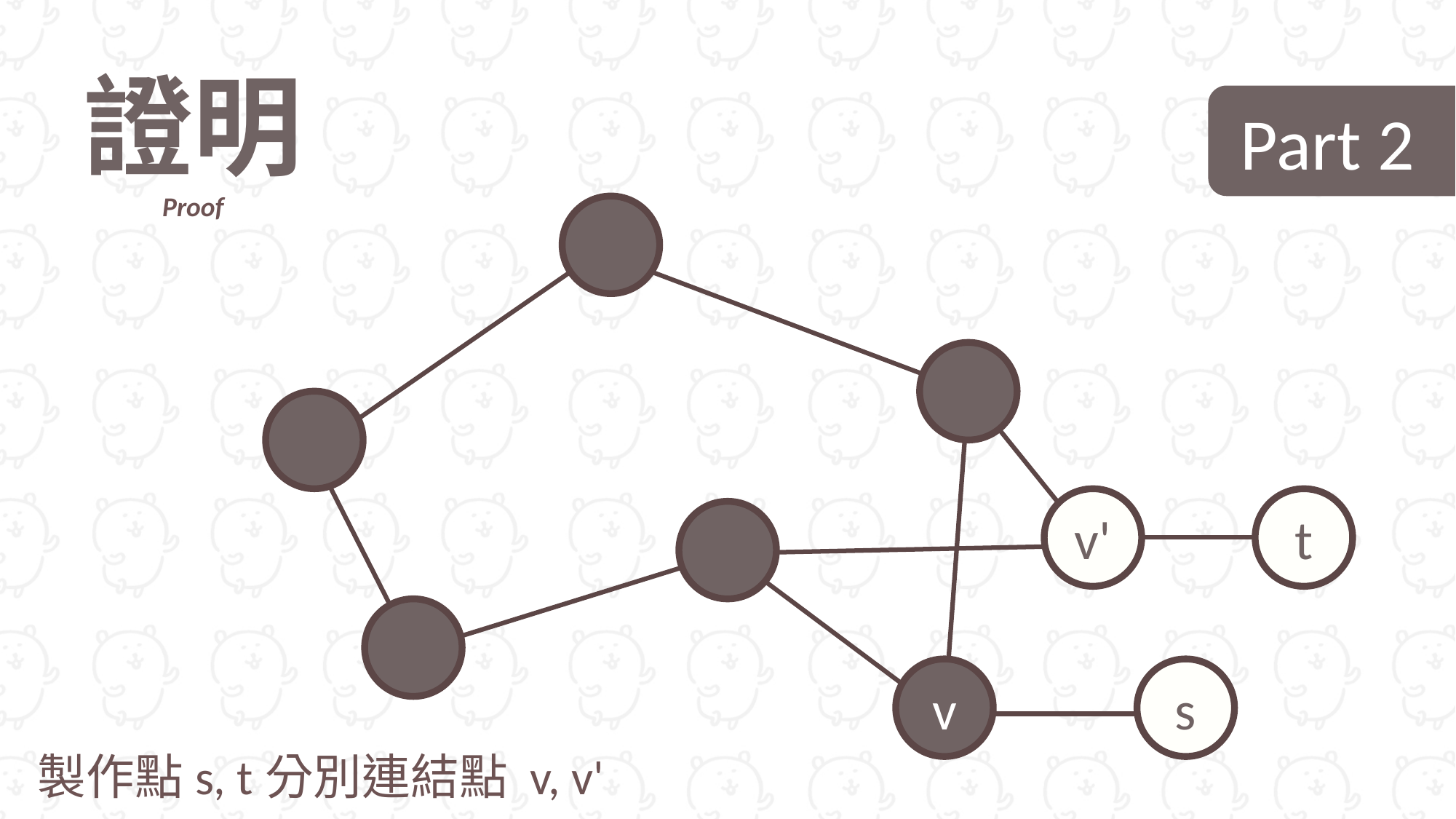

證明
Proof
 Part 2

t
v'

s
v
製作點s, t分別連結點 v, v'